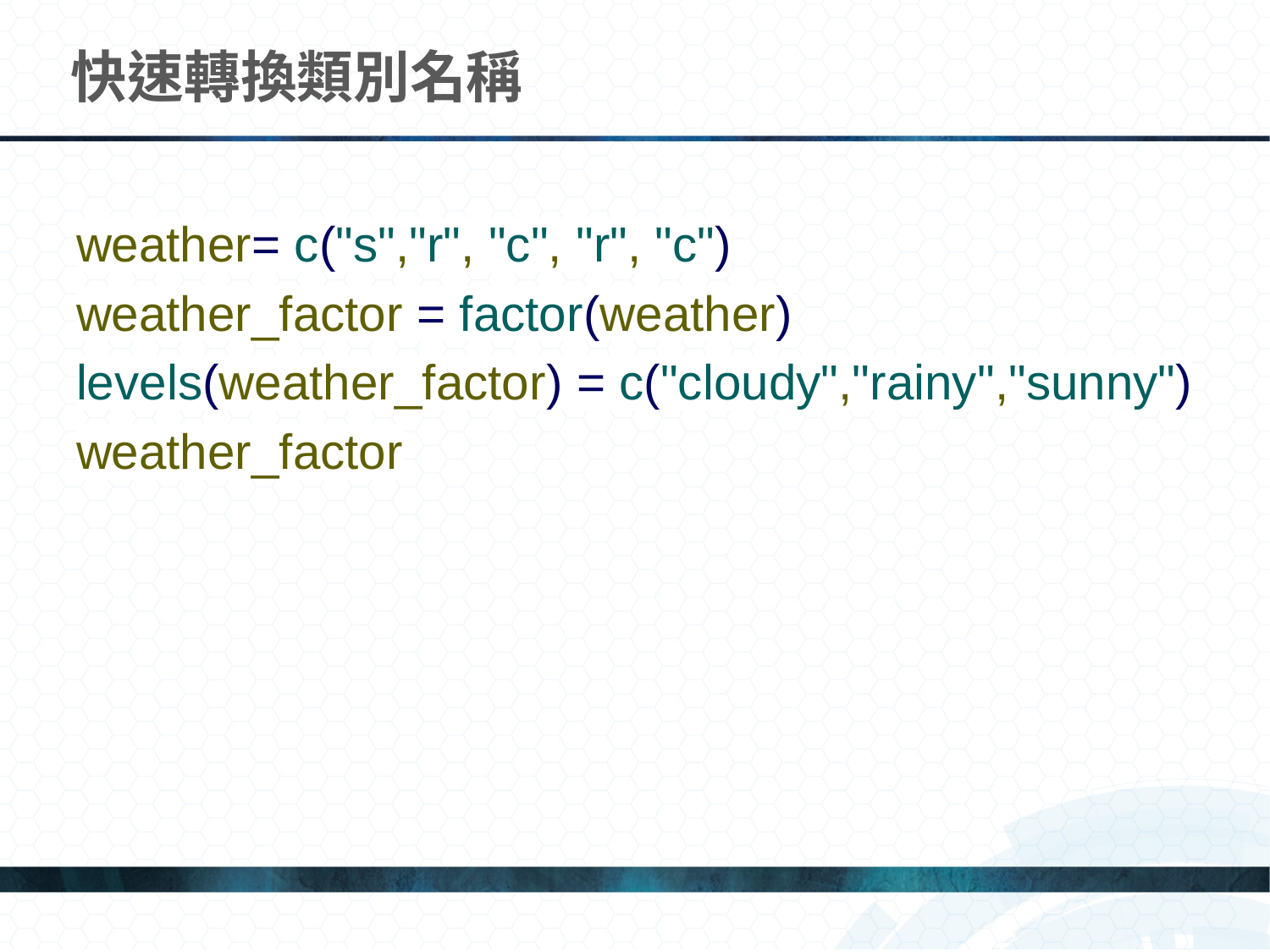

# 快速轉換類別名稱
weather= c("s","r", "c", "r", "c")
weather_factor = factor(weather)
levels(weather_factor) = c("cloudy","rainy","sunny")
weather_factor